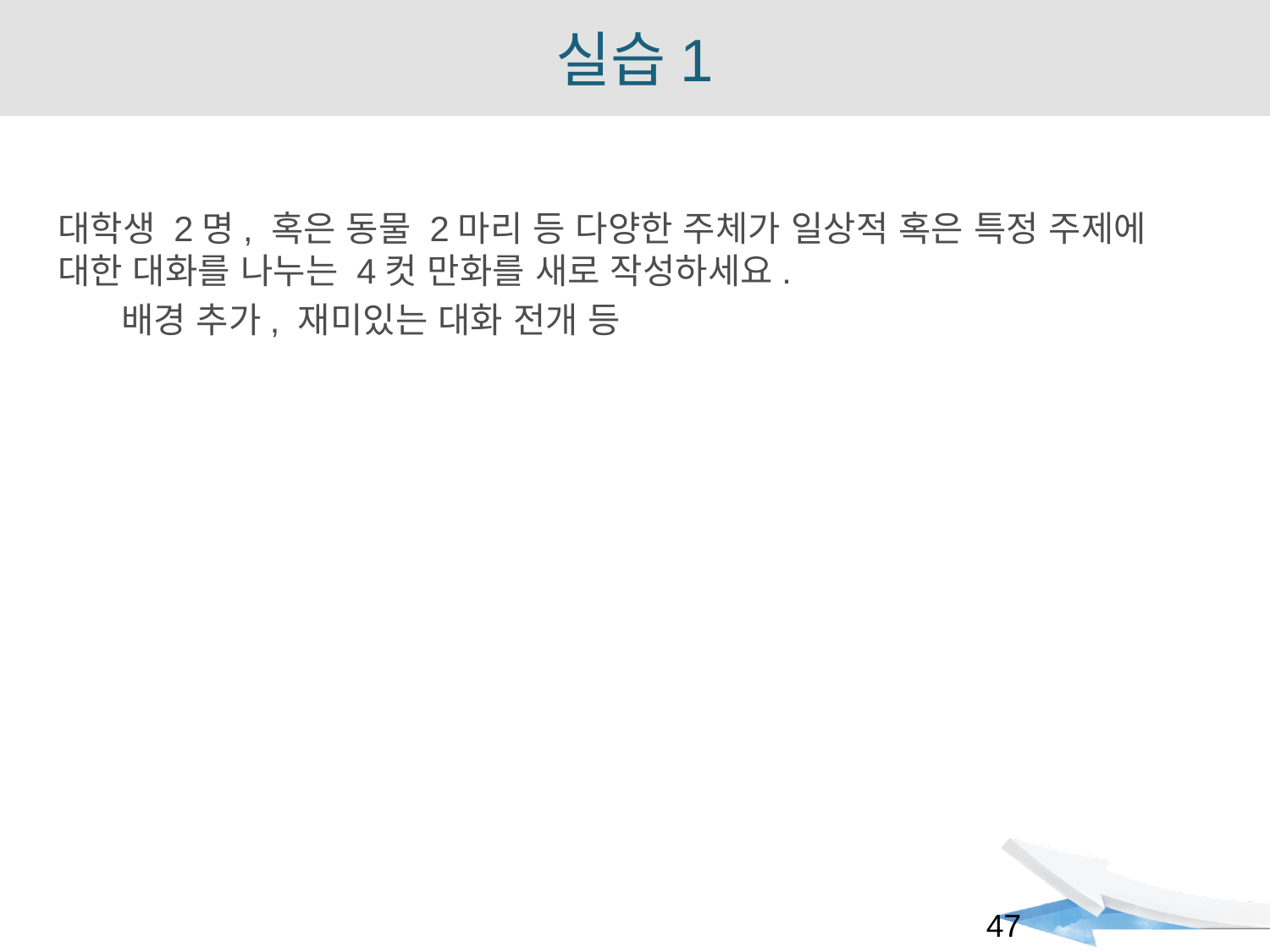

# 실습1
대학생 2명, 혹은 동물 2마리 등 다양한 주체가 일상적 혹은 특정 주제에 대한 대화를 나누는 4컷 만화를 새로 작성하세요.
배경 추가, 재미있는 대화 전개 등
47